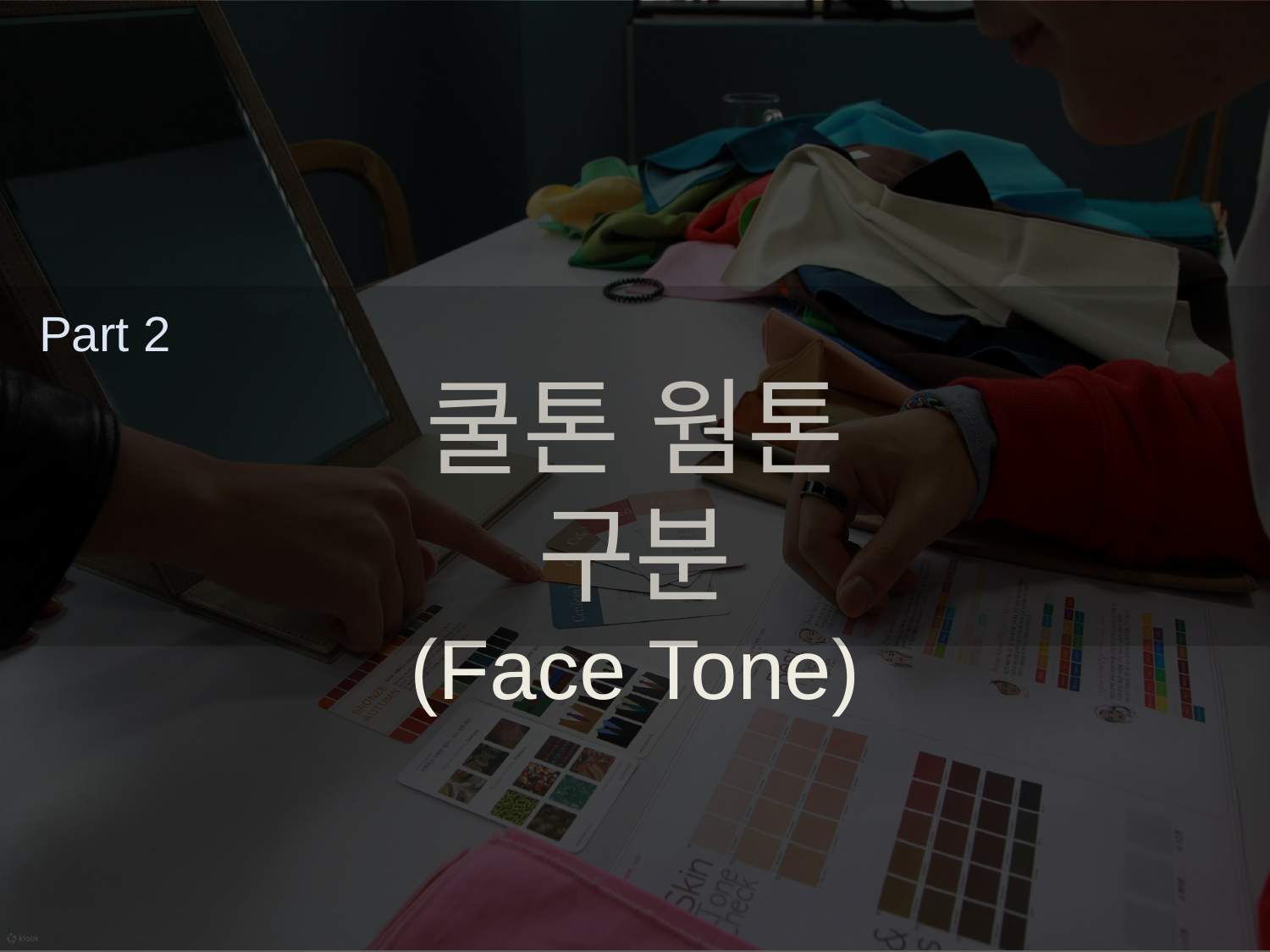

Part 2
쿨톤 웜톤 구분
(Face Tone)